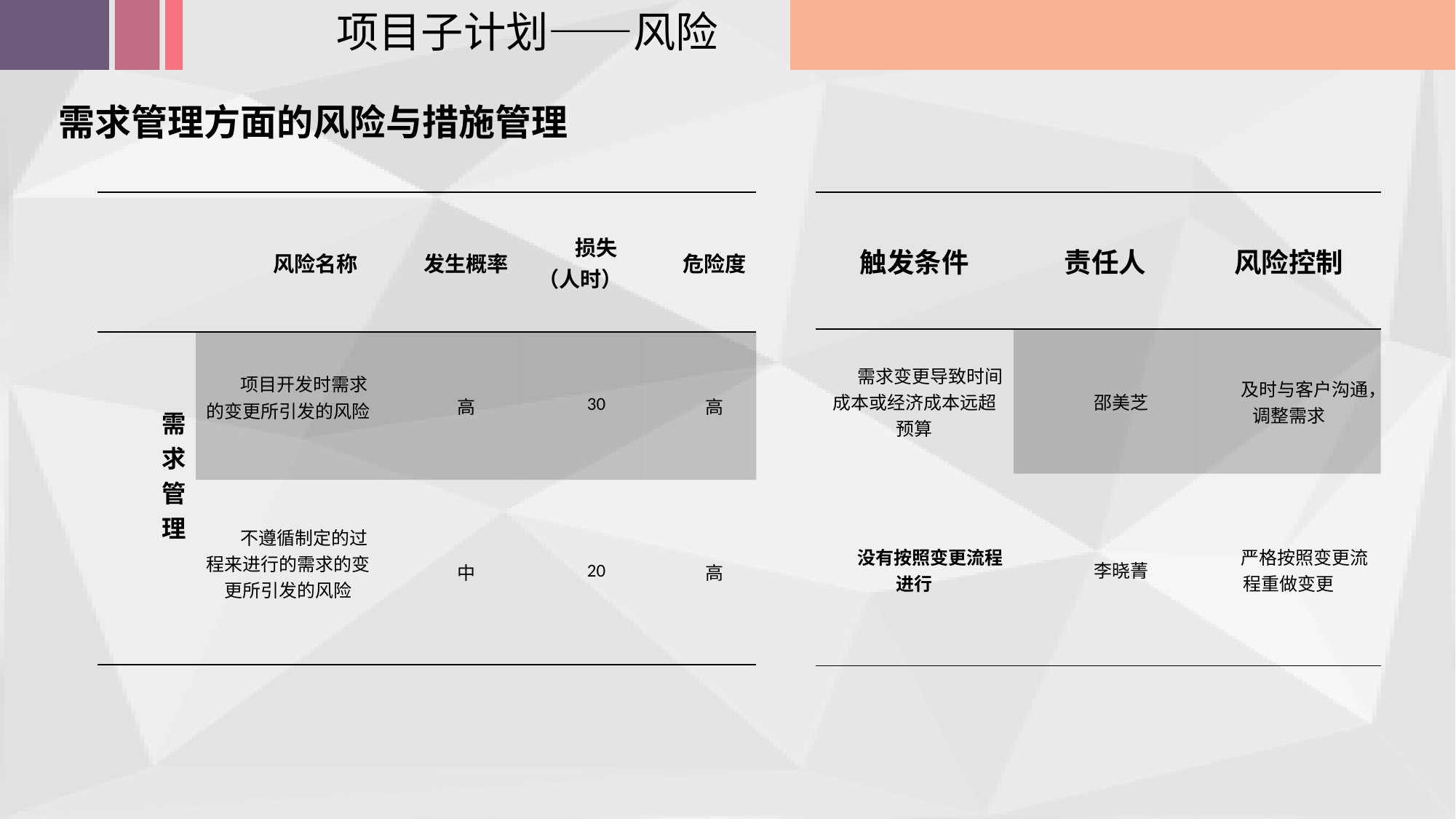

项目子计划——风险
需求管理方面的风险与措施管理
|  | 风险名称 | 发生概率 | 损失（人时） | 危险度 |
| --- | --- | --- | --- | --- |
| 需 求 管 理 | 项目开发时需求的变更所引发的风险 | 高 | 30 | 高 |
|  | 不遵循制定的过程来进行的需求的变更所引发的风险 | 中 | 20 | 高 |
| 触发条件 | 责任人 | 风险控制 |
| --- | --- | --- |
| 需求变更导致时间成本或经济成本远超预算 | 邵美芝 | 及时与客户沟通，调整需求 |
| 没有按照变更流程进行 | 李晓菁 | 严格按照变更流程重做变更 |